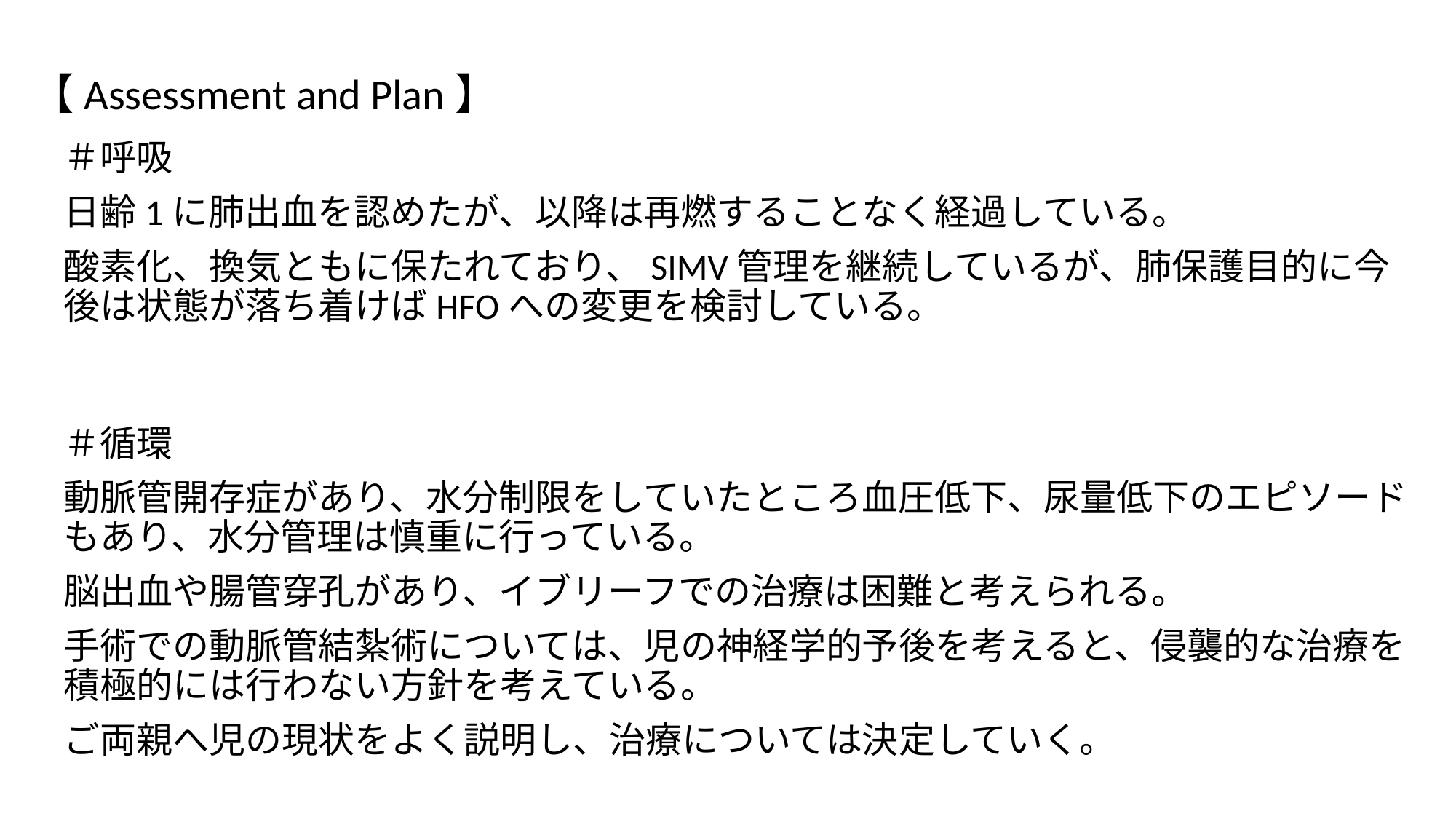

# 【Assessment and Plan】
＃呼吸
日齢1に肺出血を認めたが、以降は再燃することなく経過している。
酸素化、換気ともに保たれており、SIMV管理を継続しているが、肺保護目的に今後は状態が落ち着けばHFOへの変更を検討している。

＃循環
動脈管開存症があり、水分制限をしていたところ血圧低下、尿量低下のエピソードもあり、水分管理は慎重に行っている。
脳出血や腸管穿孔があり、イブリーフでの治療は困難と考えられる。
手術での動脈管結紮術については、児の神経学的予後を考えると、侵襲的な治療を積極的には行わない方針を考えている。
ご両親へ児の現状をよく説明し、治療については決定していく。